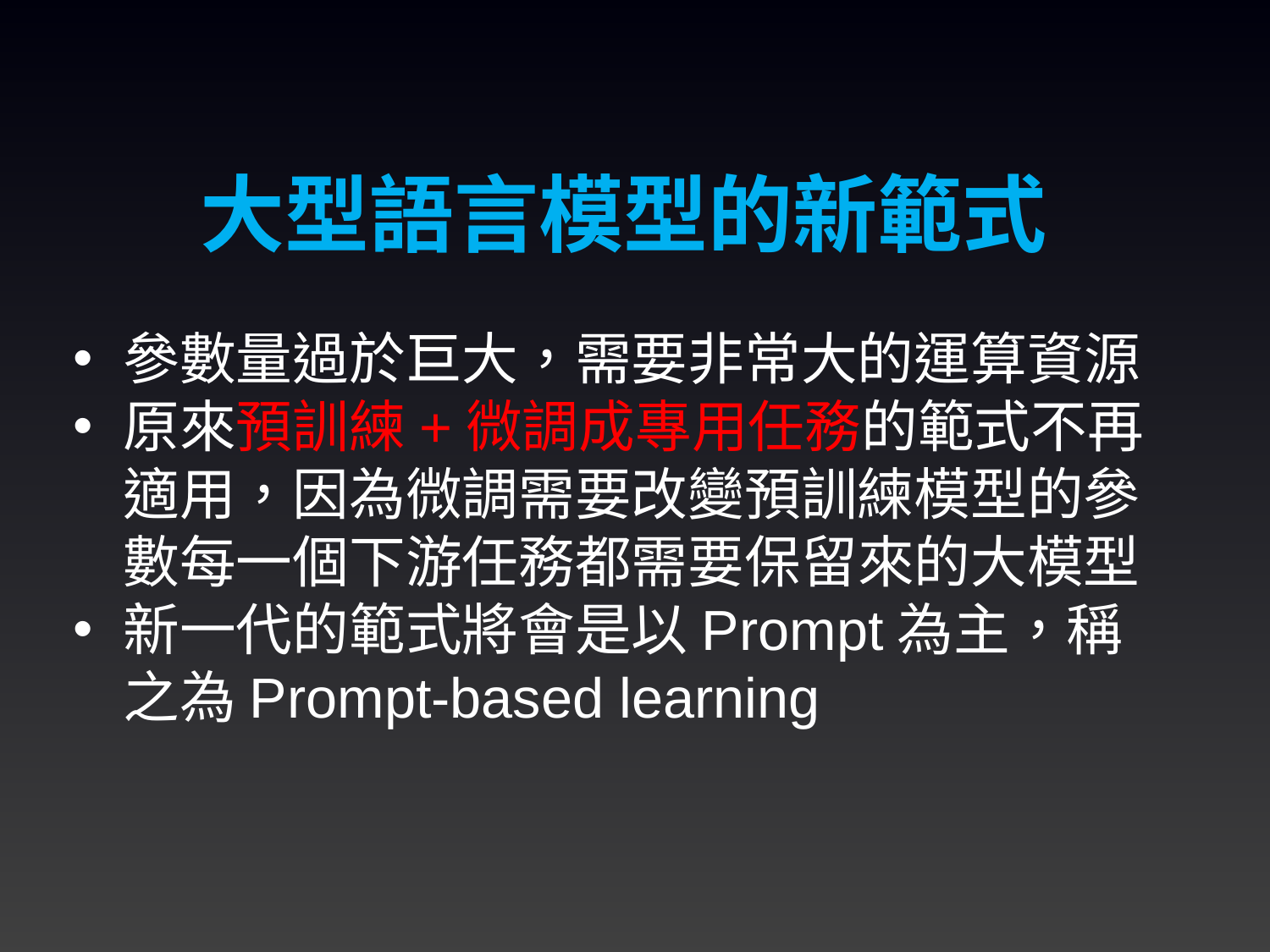

大型語言模型的新範式
參數量過於巨大，需要非常大的運算資源
原來預訓練+微調成專用任務的範式不再適用，因為微調需要改變預訓練模型的參數每一個下游任務都需要保留來的大模型
新一代的範式將會是以Prompt為主，稱之為Prompt-based learning
11/30/2023
57